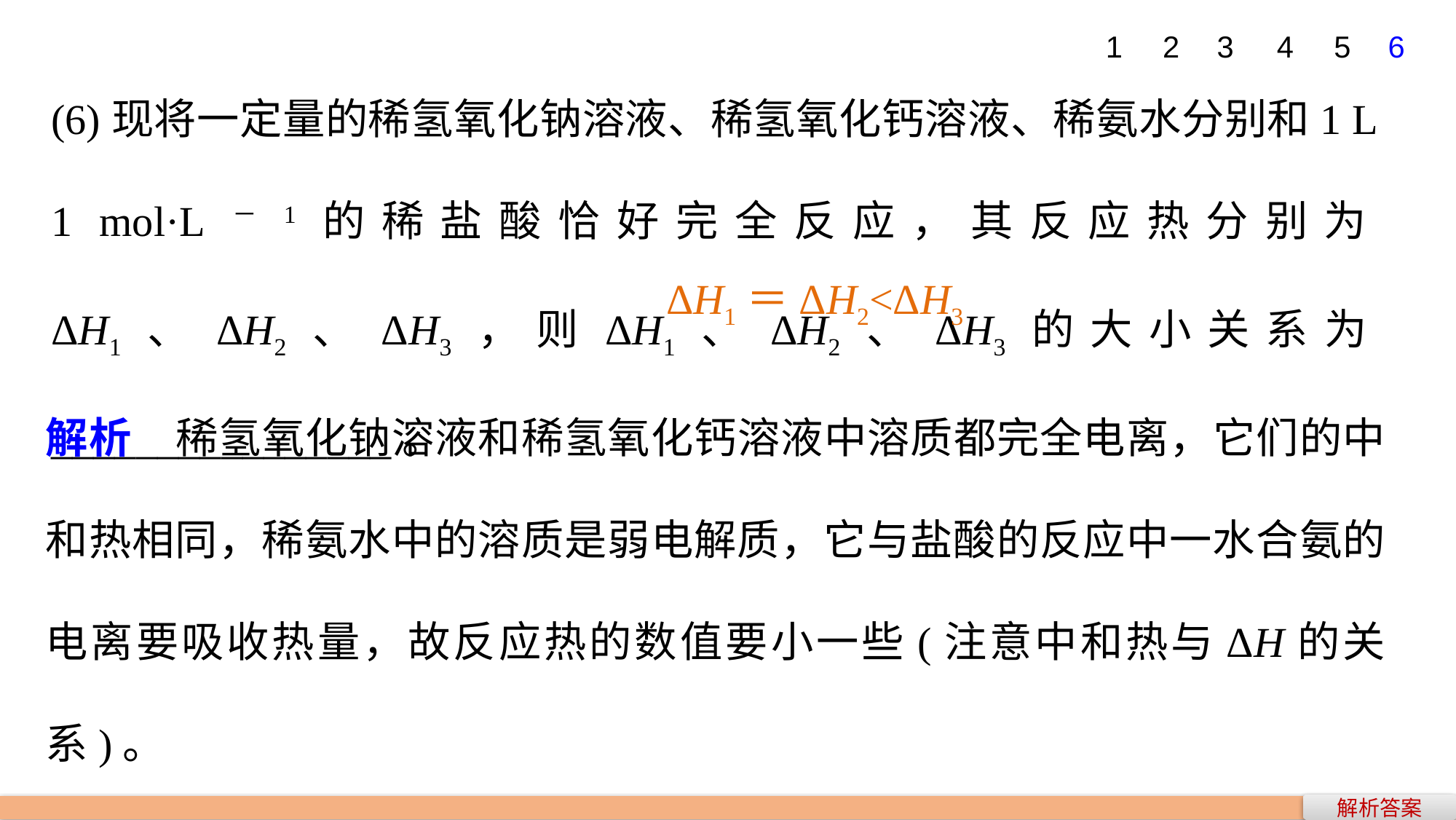

1
2
3
4
5
6
(6)现将一定量的稀氢氧化钠溶液、稀氢氧化钙溶液、稀氨水分别和1 L 1 mol·L－1的稀盐酸恰好完全反应，其反应热分别为ΔH1、ΔH2、ΔH3，则ΔH1、ΔH2、ΔH3的大小关系为________________。
ΔH1＝ΔH2<ΔH3
解析　稀氢氧化钠溶液和稀氢氧化钙溶液中溶质都完全电离，它们的中和热相同，稀氨水中的溶质是弱电解质，它与盐酸的反应中一水合氨的电离要吸收热量，故反应热的数值要小一些(注意中和热与ΔH的关系)。
解析答案